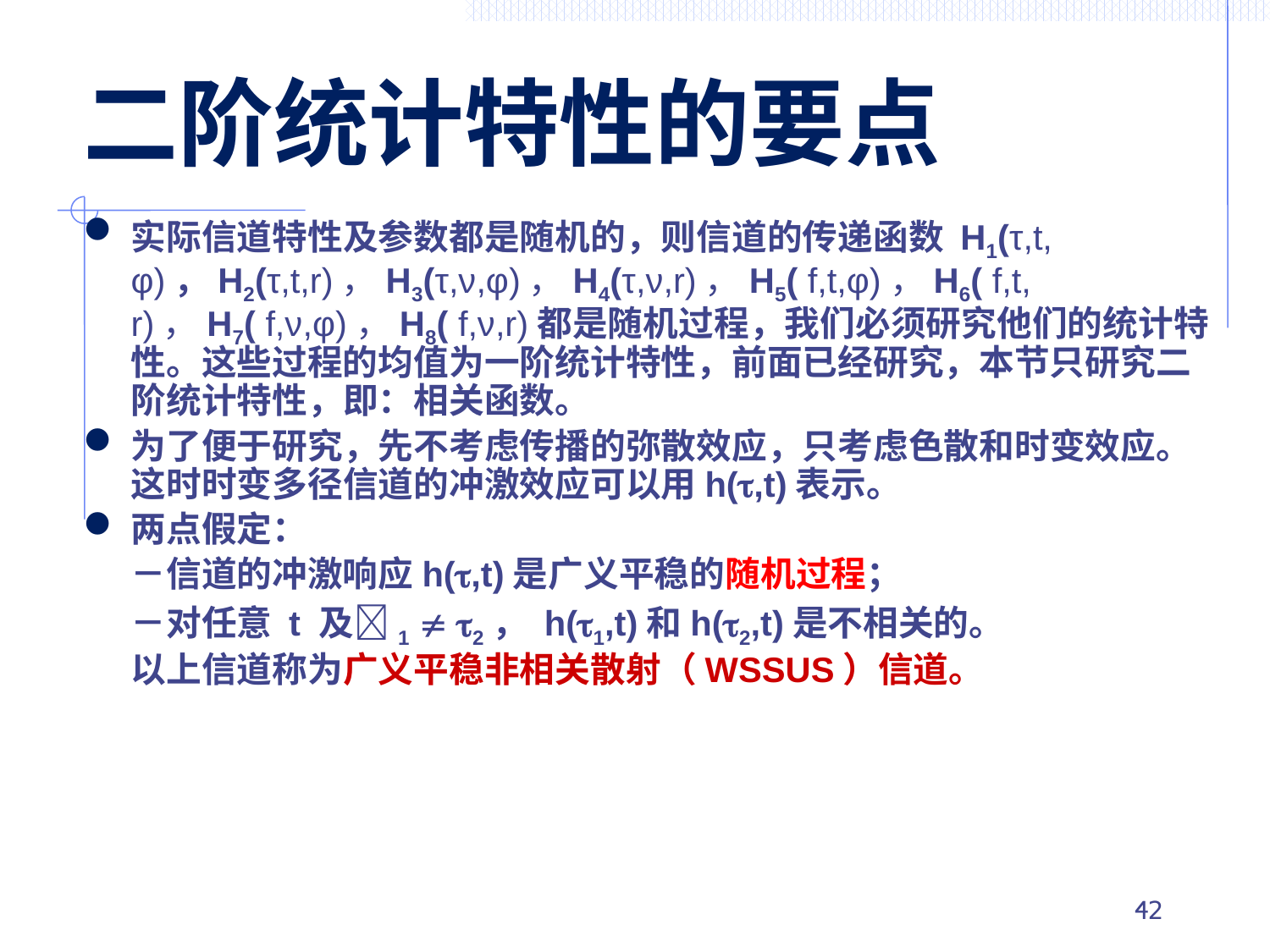

# 二阶统计特性的要点
实际信道特性及参数都是随机的，则信道的传递函数 H1(τ,t, φ)，H2(τ,t,r)，H3(τ,ν,φ)，H4(τ,ν,r)，H5( f,t,φ)，H6( f,t, r)，H7( f,ν,φ)，H8( f,ν,r)都是随机过程，我们必须研究他们的统计特性。这些过程的均值为一阶统计特性，前面已经研究，本节只研究二阶统计特性，即：相关函数。
为了便于研究，先不考虑传播的弥散效应，只考虑色散和时变效应。这时时变多径信道的冲激效应可以用h(τ,t)表示。
两点假定：
	－信道的冲激响应h(τ,t)是广义平稳的随机过程；
	－对任意 t 及τ1 ≠ τ2， h(τ1,t)和h(τ2,t)是不相关的。
	以上信道称为广义平稳非相关散射（WSSUS）信道。
42